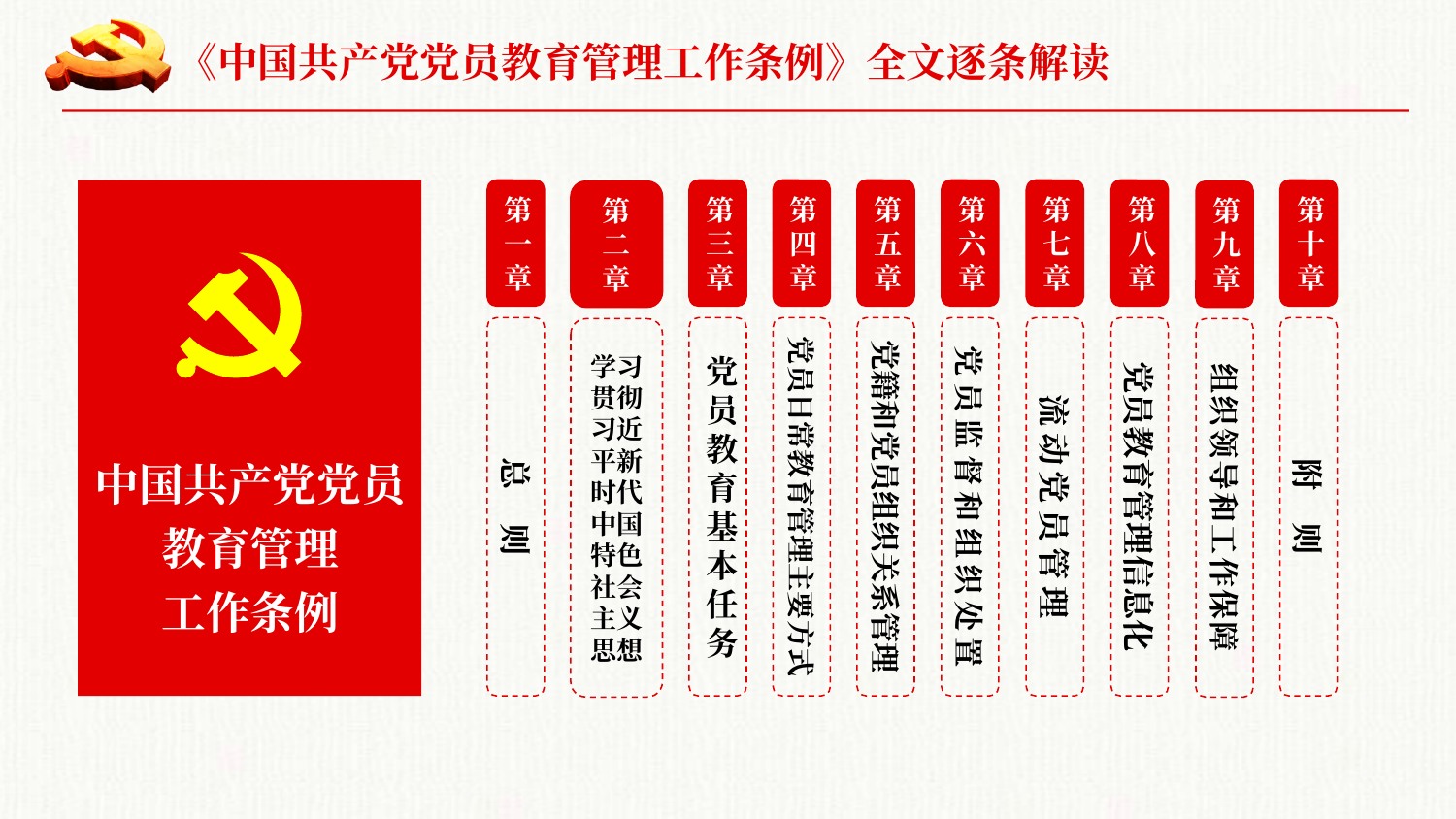

《中国共产党党员教育管理工作条例》全文逐条解读

中国共产党党员教育管理
工作条例

第一章
总  则
第三章
党员教育基本任务
第四章
党员日常教育管理主要方式
第五章
党籍和党员组织关系管理
第六章
党员监督和组织处置
第七章
流动党员管理
第八章
党员教育管理信息化
第十章
附    则
第二章
学习贯彻习近平新时代中国特色社会主义思想
第九章
组织领导和工作保障